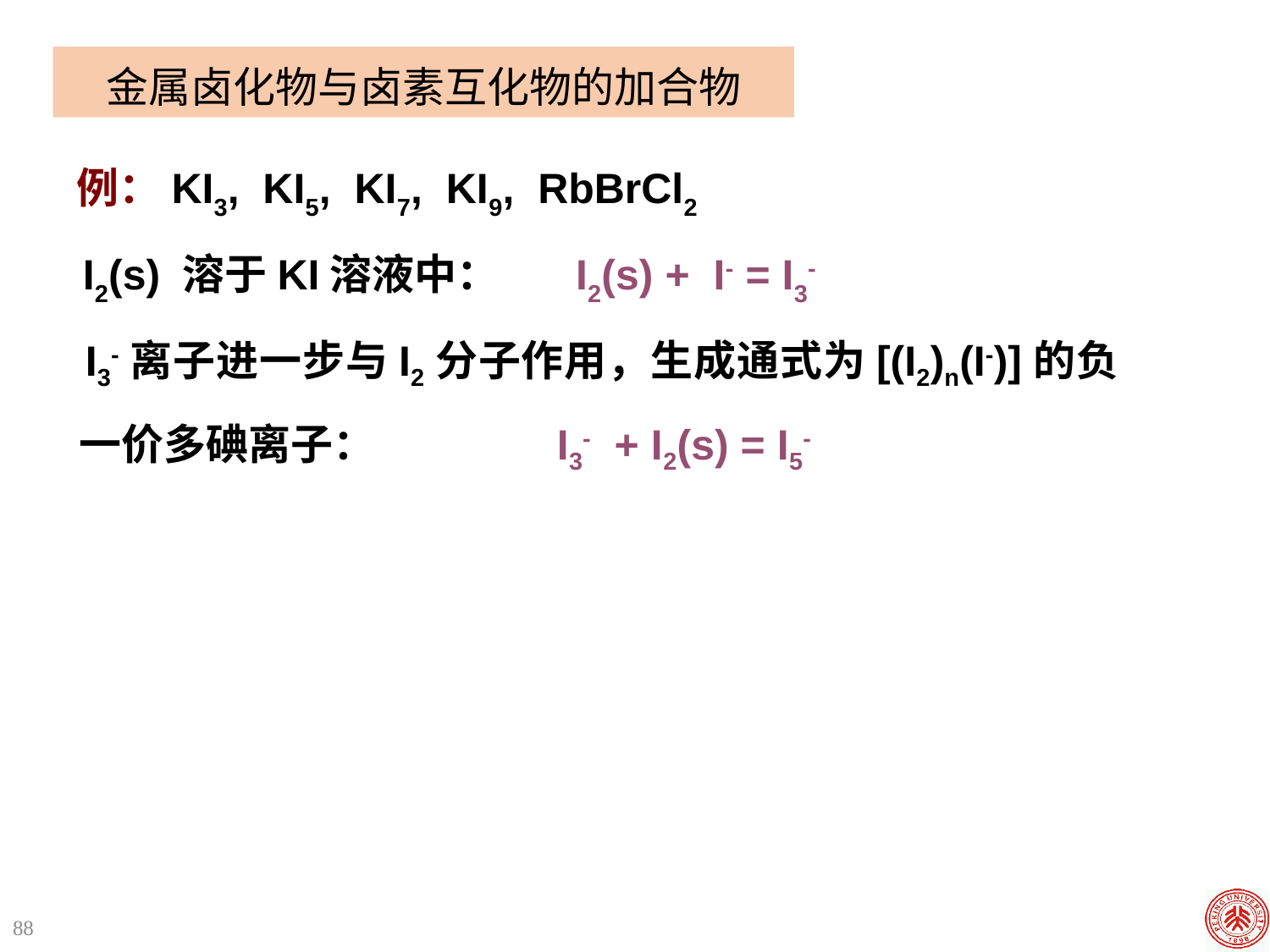

金属卤化物与卤素互化物的加合物
  例：KI3,  KI5,  KI7,  KI9,  RbBrCl2
   I2(s) 溶于KI溶液中：       I2(s) +  I- = I3-
   I3-离子进一步与I2分子作用，生成通式为[(I2)n(I-)]的负一价多碘离子：                  I3-  + I2(s) = I5-
88